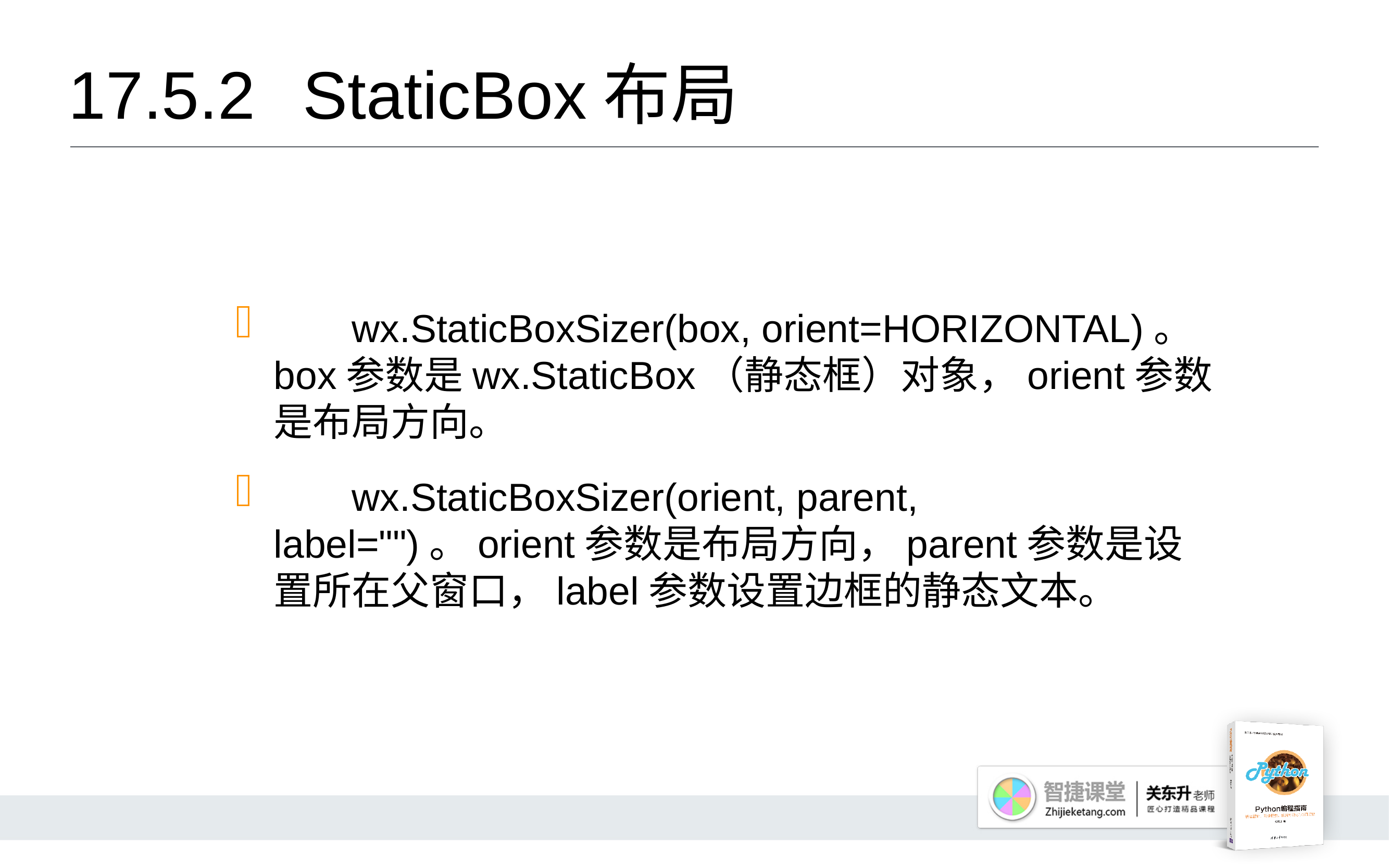

# 17.5.2 	StaticBox布局
	wx.StaticBoxSizer(box, orient=HORIZONTAL)。box参数是wx.StaticBox（静态框）对象，orient参数是布局方向。
	wx.StaticBoxSizer(orient, parent, label="")。orient参数是布局方向，parent参数是设置所在父窗口，label参数设置边框的静态文本。